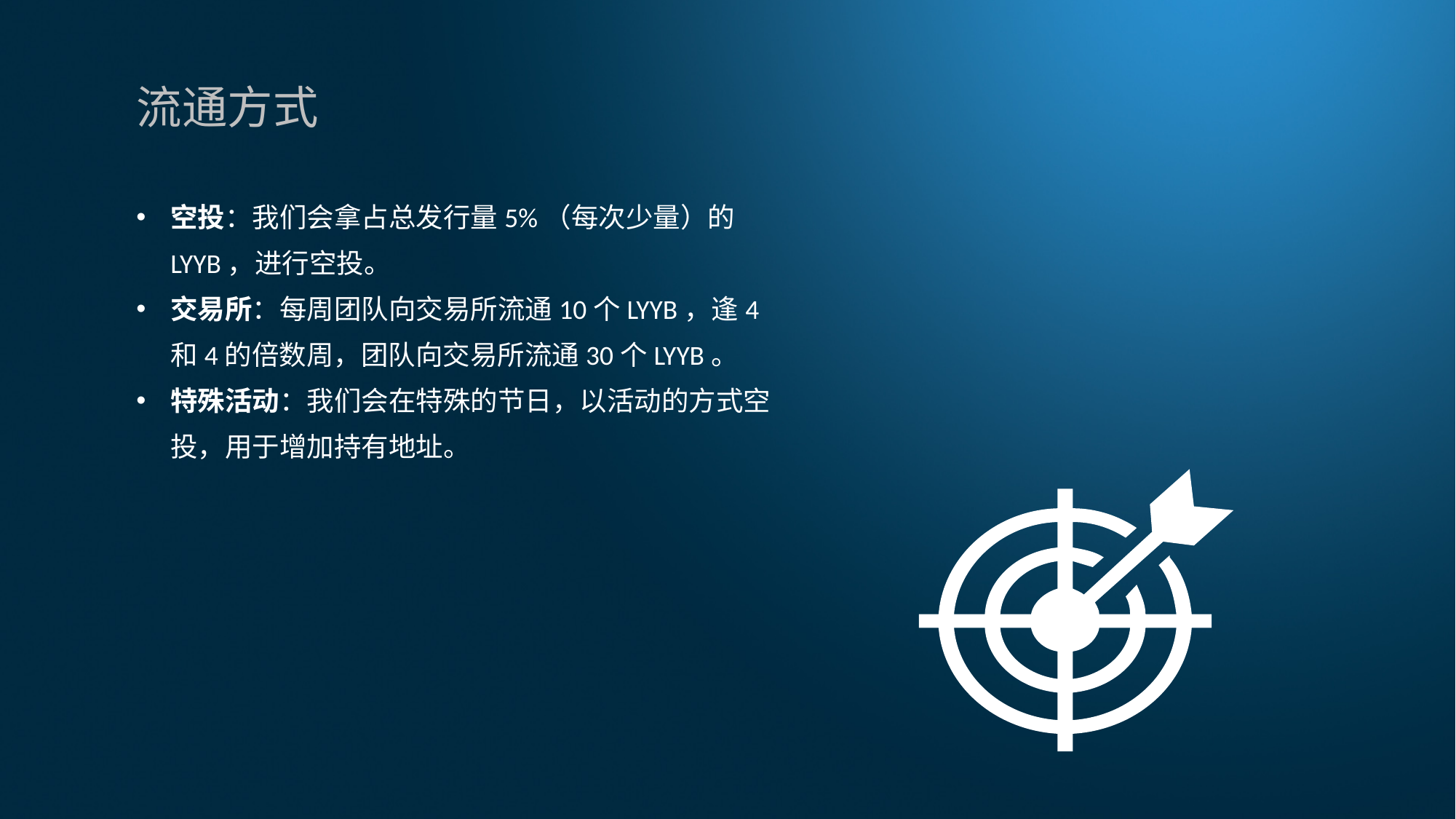

流通方式
空投：我们会拿占总发行量5%（每次少量）的LYYB，进行空投。
交易所：每周团队向交易所流通10个LYYB，逢4和4的倍数周，团队向交易所流通30个LYYB。
特殊活动：我们会在特殊的节日，以活动的方式空投，用于增加持有地址。